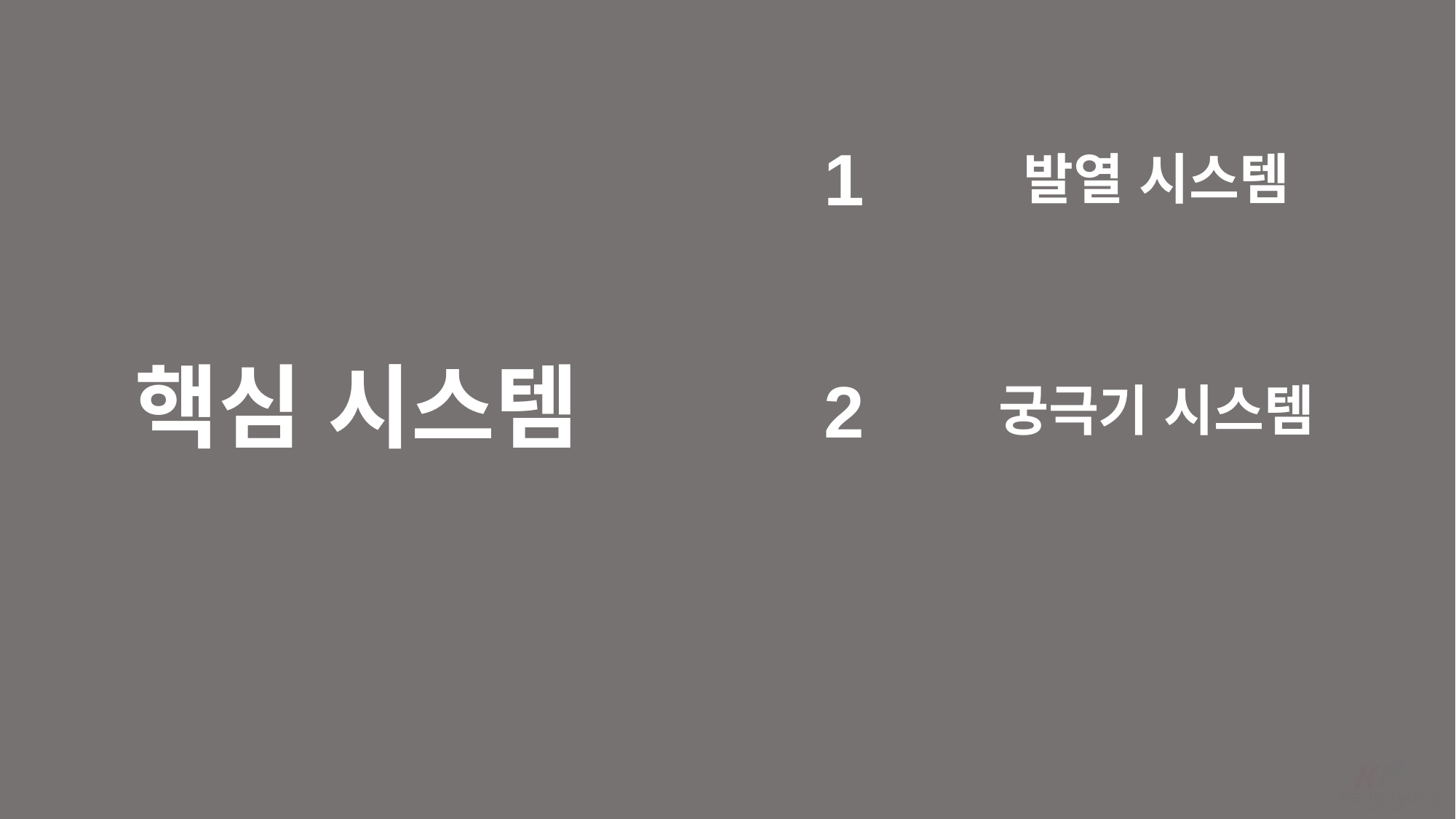

1
발열 시스템
핵심 시스템
2
궁극기 시스템